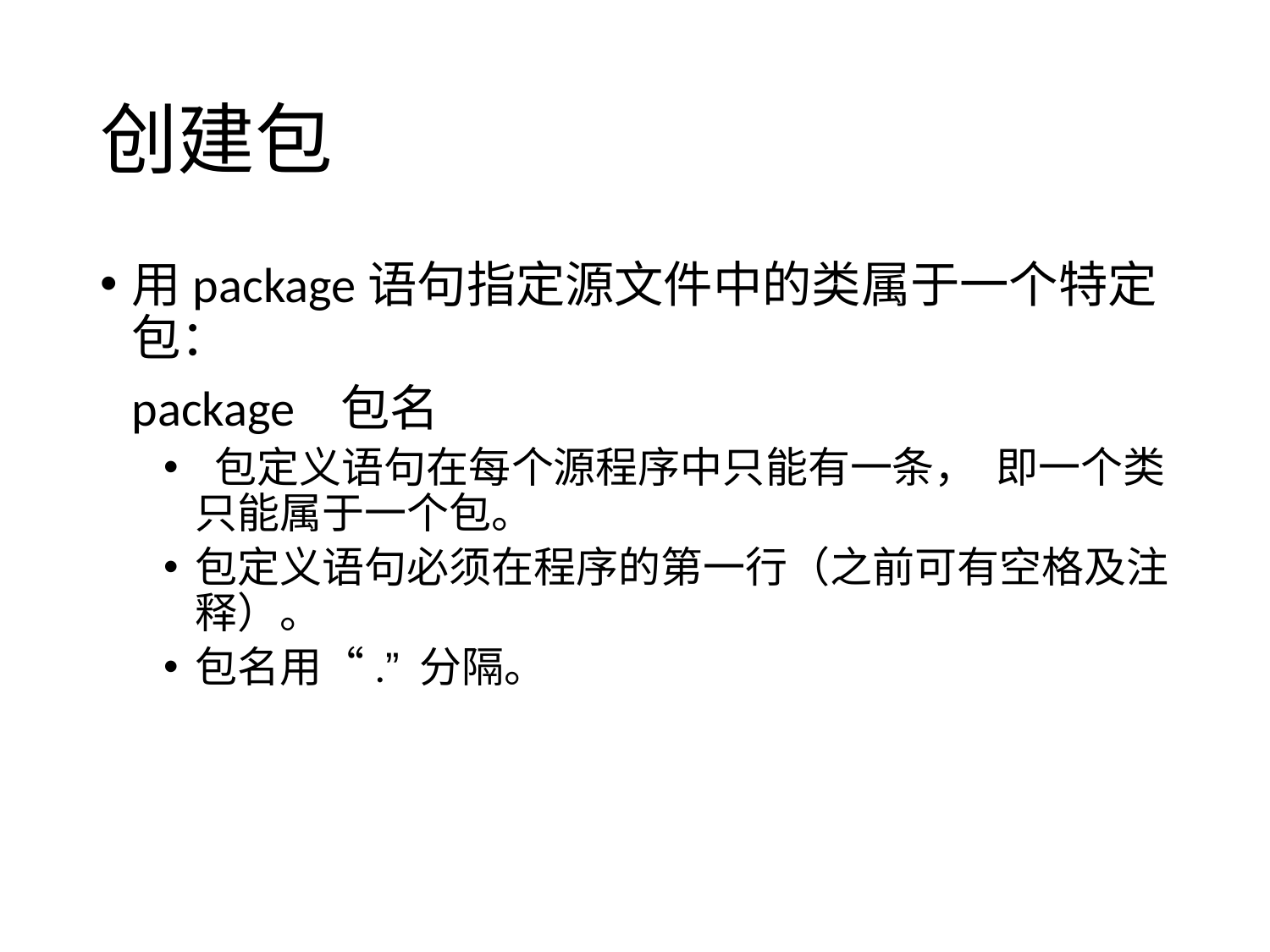

# 创建包
用package语句指定源文件中的类属于一个特定包：
	package   包名
 包定义语句在每个源程序中只能有一条，  即一个类只能属于一个包。
包定义语句必须在程序的第一行（之前可有空格及注释）。
包名用“.” 分隔。